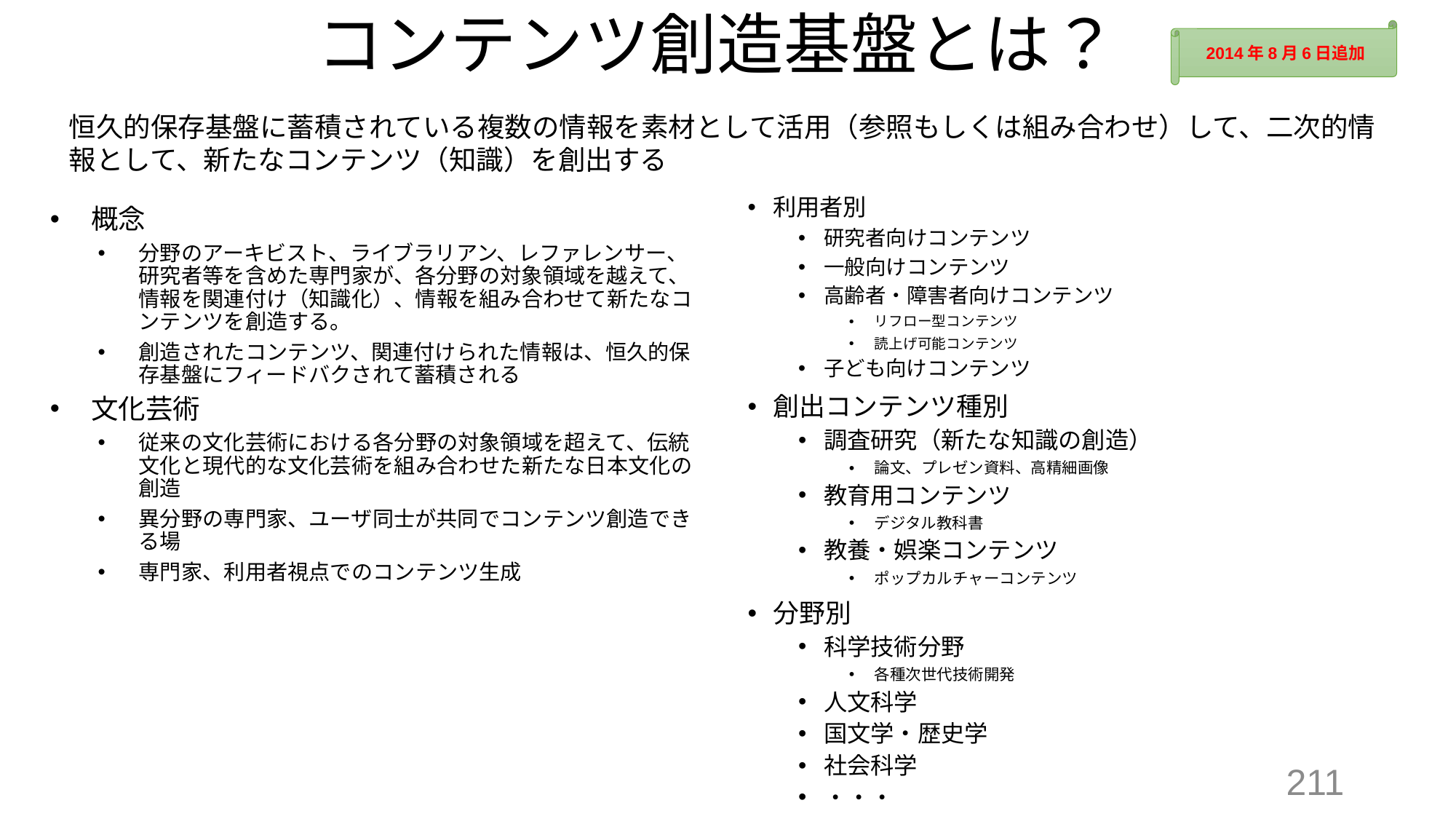

# コンテンツ創造基盤とは？
2014年8月6日追加
恒久的保存基盤に蓄積されている複数の情報を素材として活用（参照もしくは組み合わせ）して、二次的情報として、新たなコンテンツ（知識）を創出する
利用者別
研究者向けコンテンツ
一般向けコンテンツ
高齢者・障害者向けコンテンツ
リフロー型コンテンツ
読上げ可能コンテンツ
子ども向けコンテンツ
創出コンテンツ種別
調査研究（新たな知識の創造）
論文、プレゼン資料、高精細画像
教育用コンテンツ
デジタル教科書
教養・娯楽コンテンツ
ポップカルチャーコンテンツ
分野別
科学技術分野
各種次世代技術開発
人文科学
国文学・歴史学
社会科学
・・・

概念
分野のアーキビスト、ライブラリアン、レファレンサー、研究者等を含めた専門家が、各分野の対象領域を越えて、情報を関連付け（知識化）、情報を組み合わせて新たなコンテンツを創造する。
創造されたコンテンツ、関連付けられた情報は、恒久的保存基盤にフィードバクされて蓄積される
文化芸術
従来の文化芸術における各分野の対象領域を超えて、伝統文化と現代的な文化芸術を組み合わせた新たな日本文化の創造
異分野の専門家、ユーザ同士が共同でコンテンツ創造できる場
専門家、利用者視点でのコンテンツ生成
211